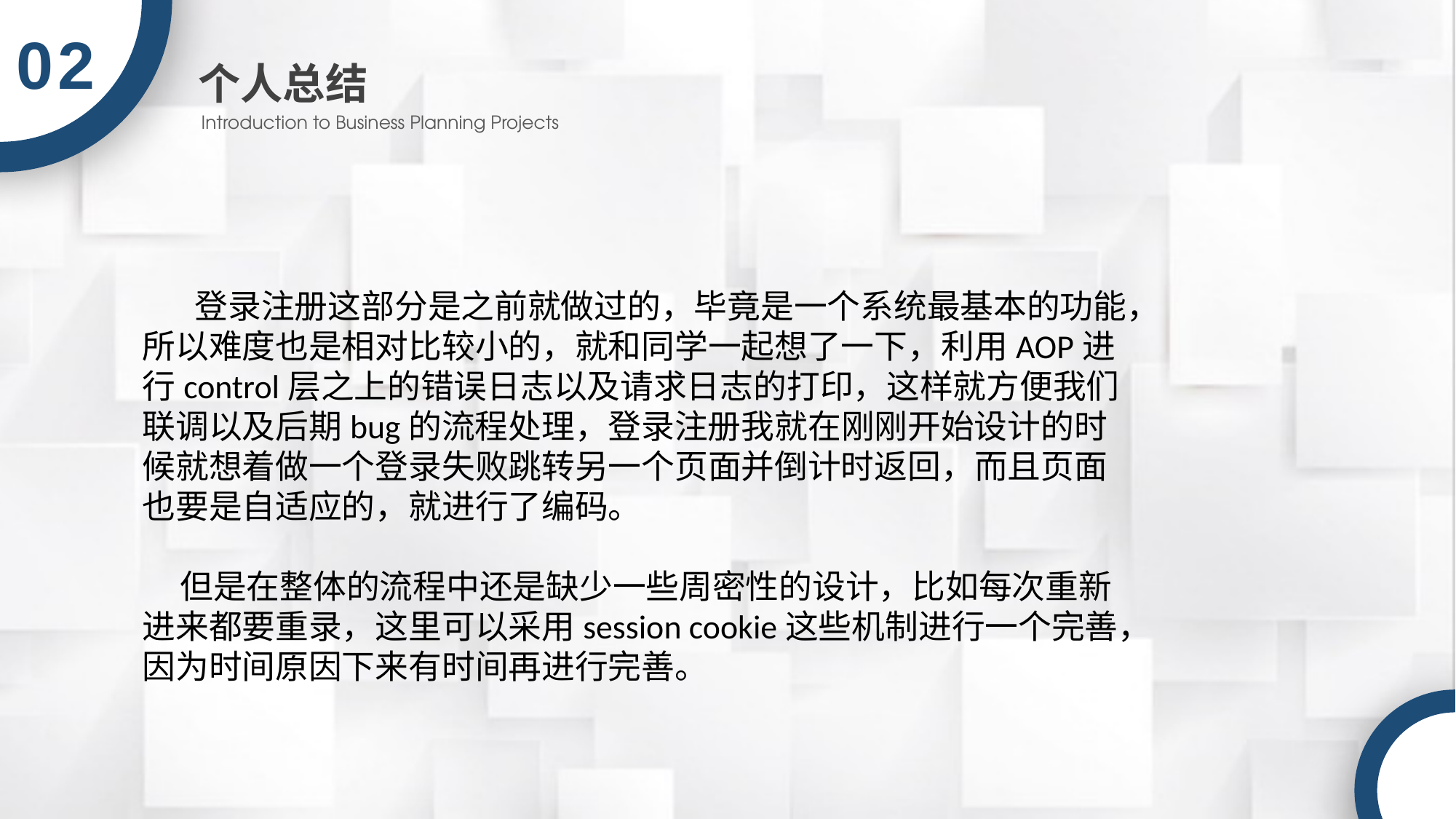

02
个人总结
Introduction to Business Planning Projects
      登录注册这部分是之前就做过的，毕竟是一个系统最基本的功能，所以难度也是相对比较小的，就和同学一起想了一下，利用AOP进行control层之上的错误日志以及请求日志的打印，这样就方便我们联调以及后期bug的流程处理，登录注册我就在刚刚开始设计的时候就想着做一个登录失败跳转另一个页面并倒计时返回，而且页面也要是自适应的，就进行了编码。

    但是在整体的流程中还是缺少一些周密性的设计，比如每次重新进来都要重录，这里可以采用session cookie这些机制进行一个完善，因为时间原因下来有时间再进行完善。